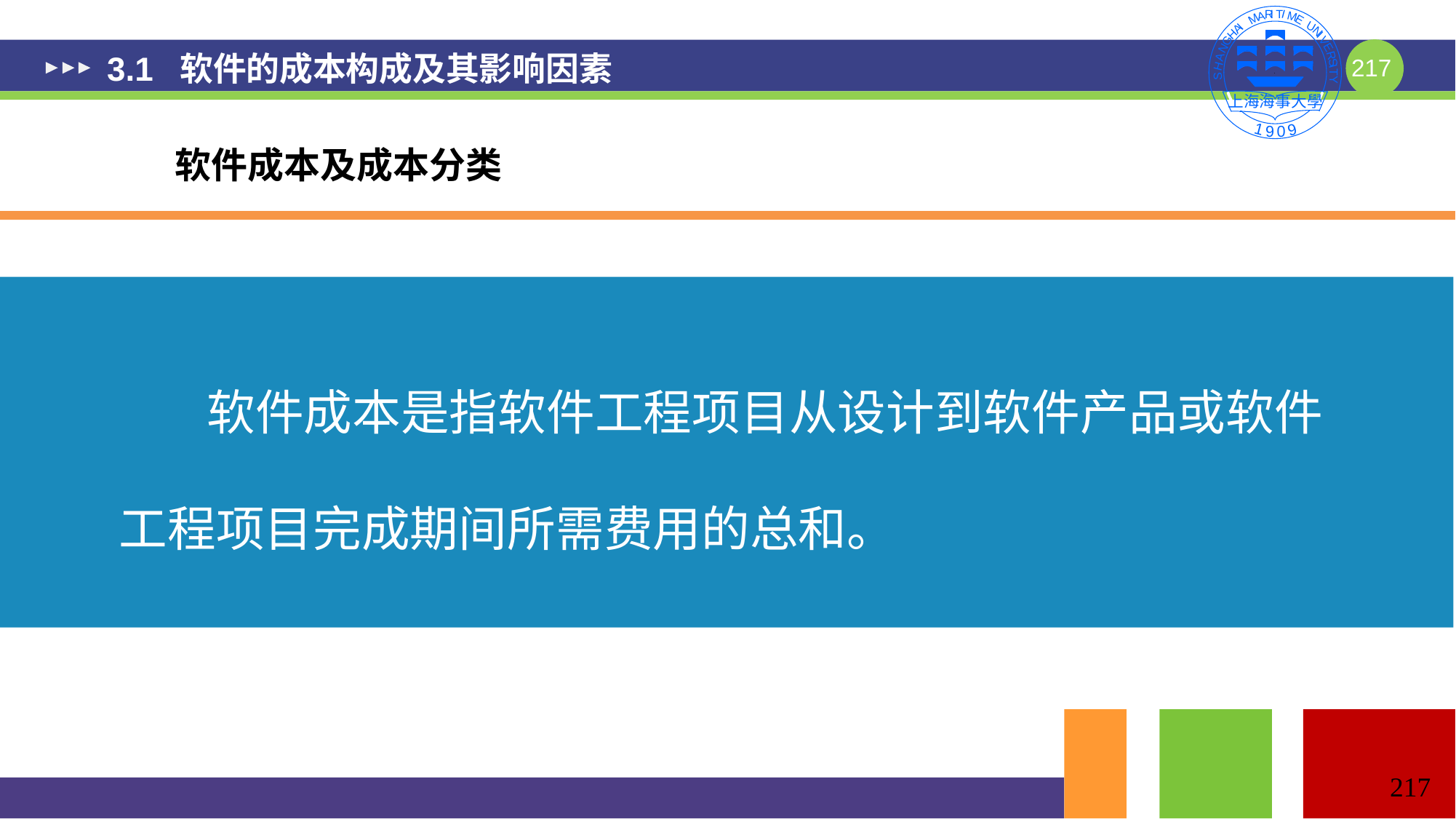

# 3.1  软件的成本构成及其影响因素
软件成本及成本分类

       软件成本是指软件工程项目从设计到软件产品或软件工程项目完成期间所需费用的总和。

217

217